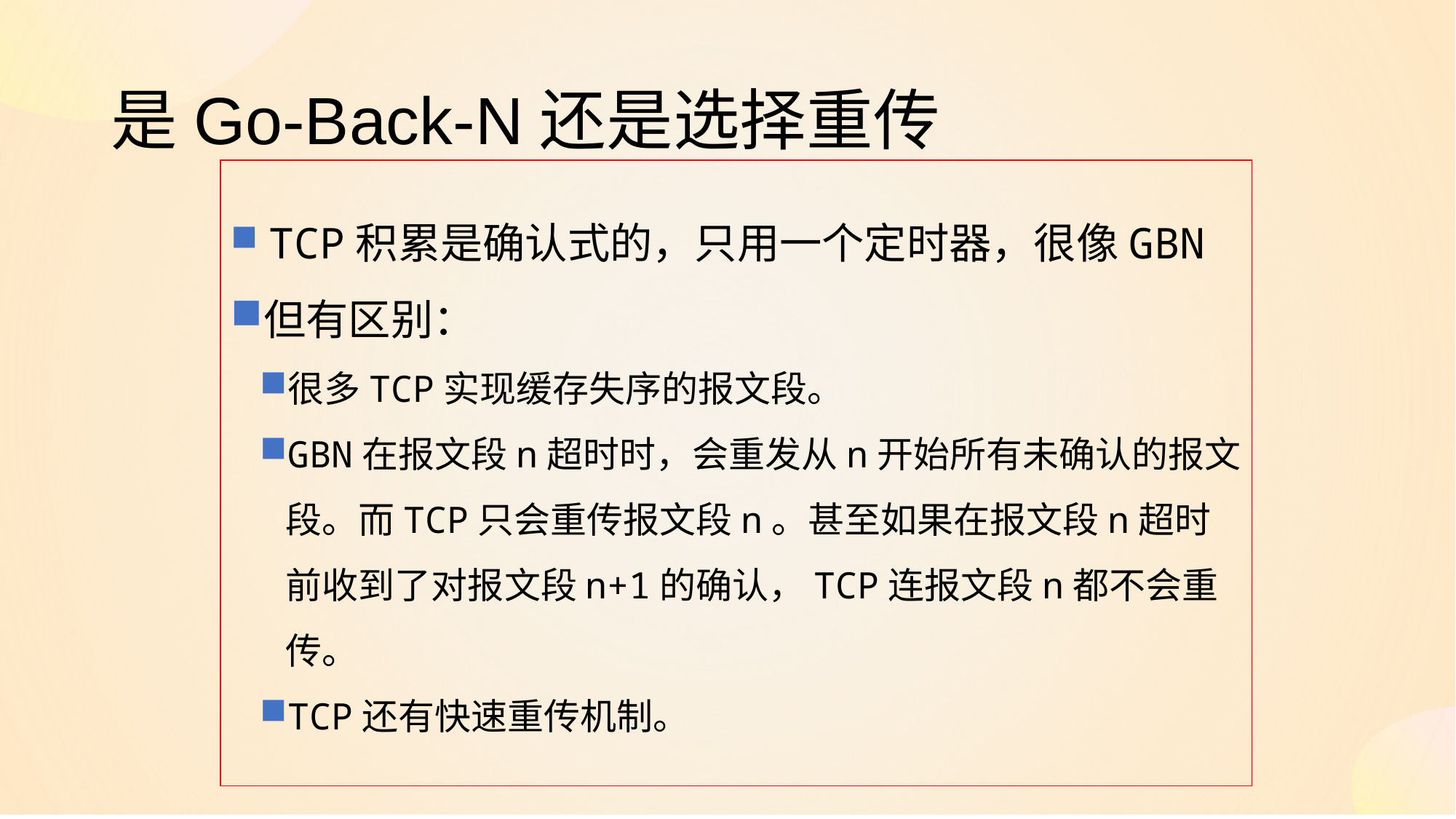

# 是Go-Back-N还是选择重传

 TCP积累是确认式的，只用一个定时器，很像GBN
但有区别：
很多TCP实现缓存失序的报文段。
GBN在报文段n超时时，会重发从n开始所有未确认的报文段。而TCP只会重传报文段n。甚至如果在报文段n超时前收到了对报文段n+1的确认，TCP连报文段n都不会重传。
TCP还有快速重传机制。